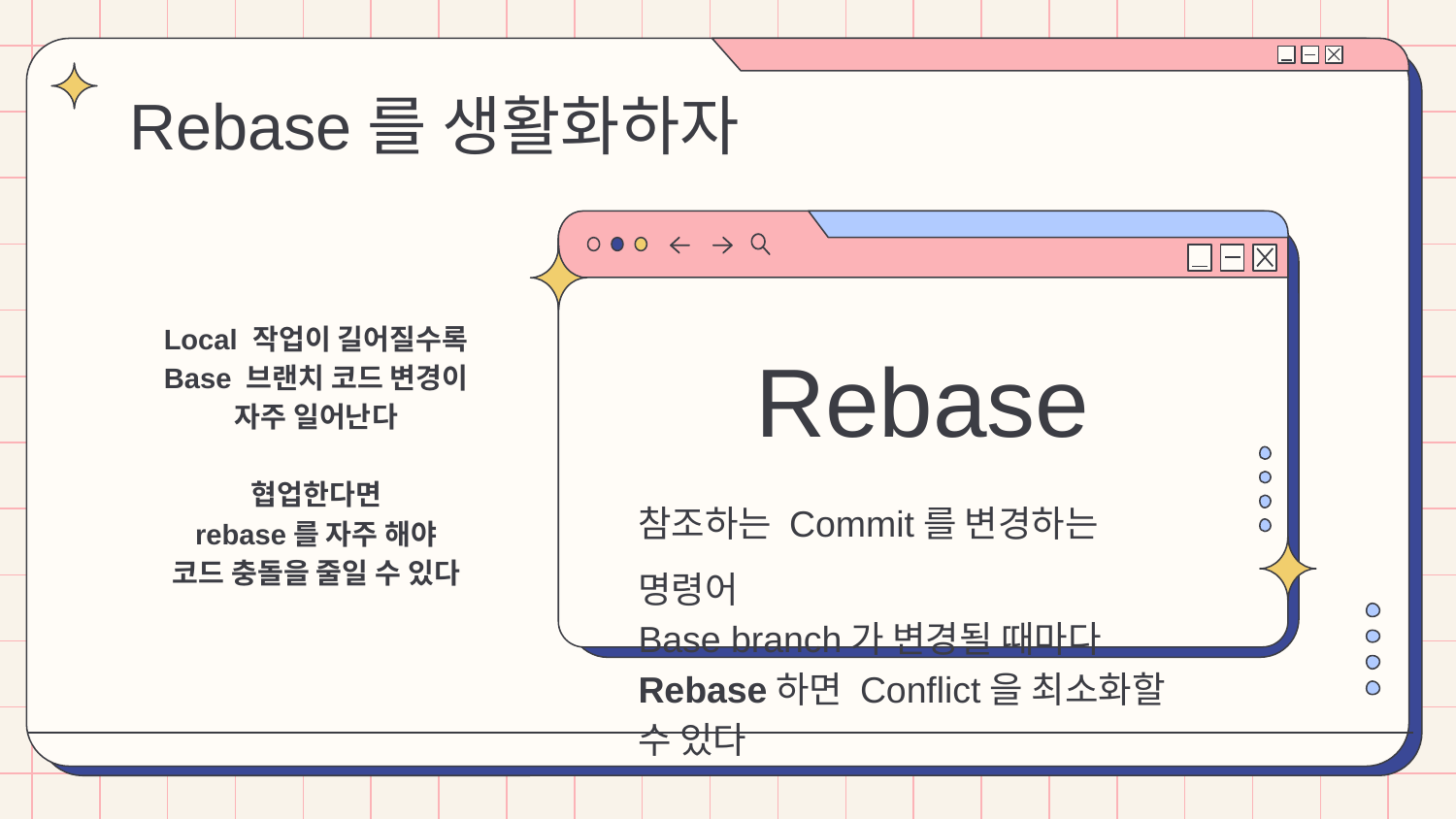

# Rebase를 생활화하자

Local 작업이 길어질수록
Base 브랜치 코드 변경이
자주 일어난다

협업한다면
rebase를 자주 해야
코드 충돌을 줄일 수 있다
Rebase
참조하는 Commit를 변경하는 명령어
Base branch가 변경될 때마다
Rebase하면 Conflict을 최소화할 수 있다